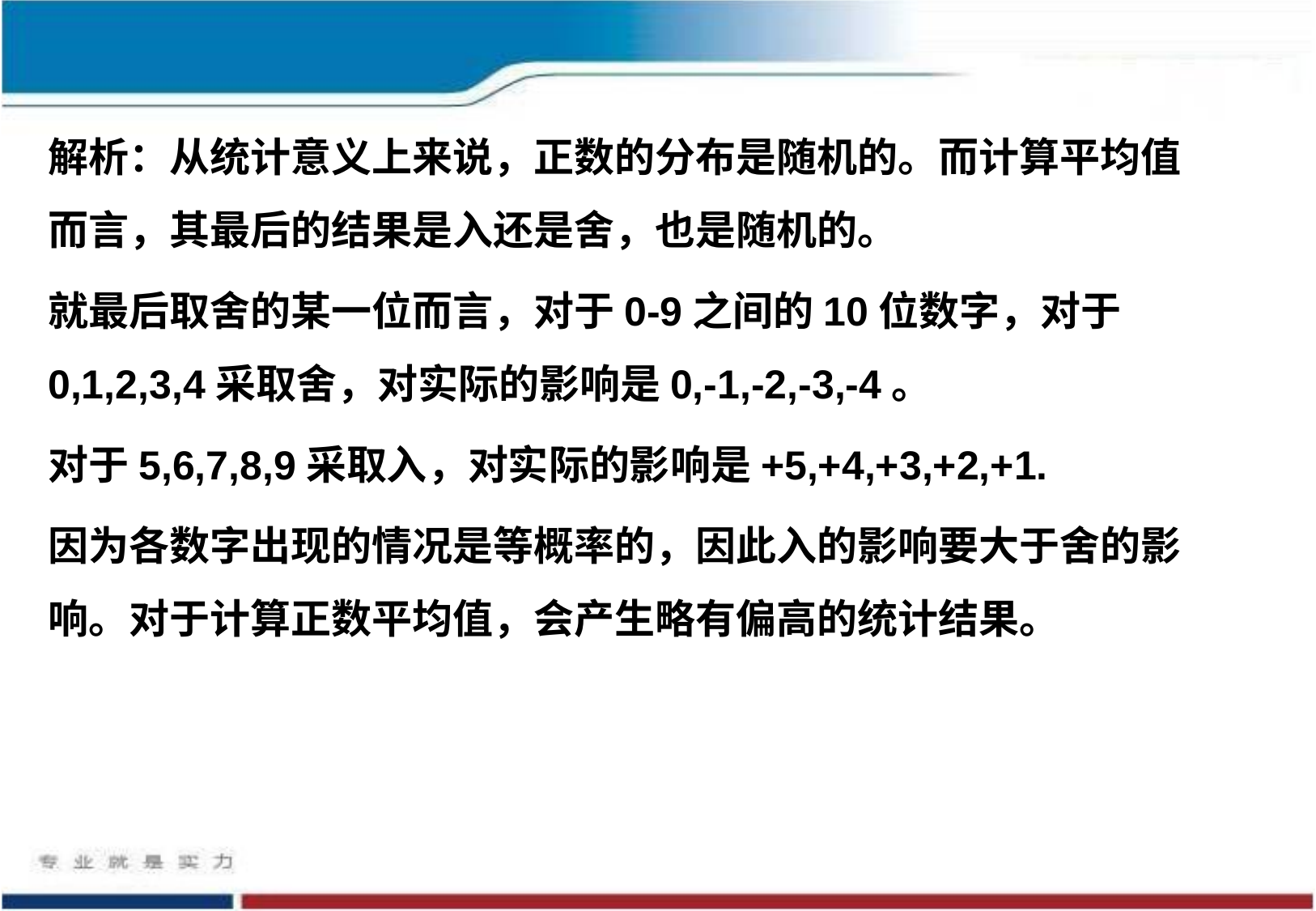

解析：从统计意义上来说，正数的分布是随机的。而计算平均值而言，其最后的结果是入还是舍，也是随机的。
就最后取舍的某一位而言，对于0-9之间的10位数字，对于0,1,2,3,4采取舍，对实际的影响是0,-1,-2,-3,-4。
对于5,6,7,8,9采取入，对实际的影响是+5,+4,+3,+2,+1.
因为各数字出现的情况是等概率的，因此入的影响要大于舍的影响。对于计算正数平均值，会产生略有偏高的统计结果。